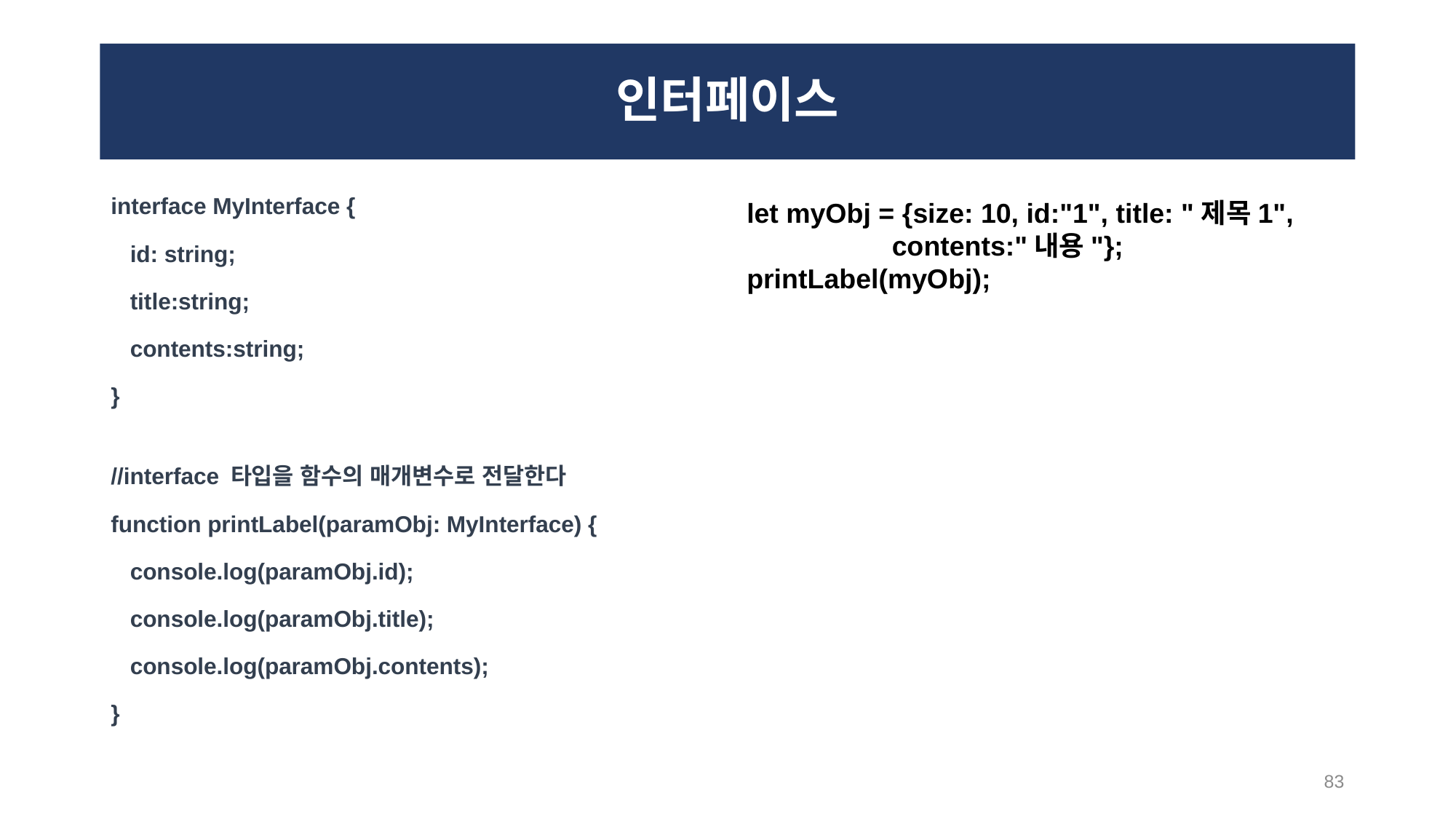

# 인터페이스
interface MyInterface {
   id: string;
   title:string;
   contents:string;
}
//interface 타입을 함수의 매개변수로 전달한다
function printLabel(paramObj: MyInterface) {
   console.log(paramObj.id);
   console.log(paramObj.title);
   console.log(paramObj.contents);
}

let myObj = {size: 10, id:"1", title: "제목1",
                   contents:"내용"};
printLabel(myObj);

83